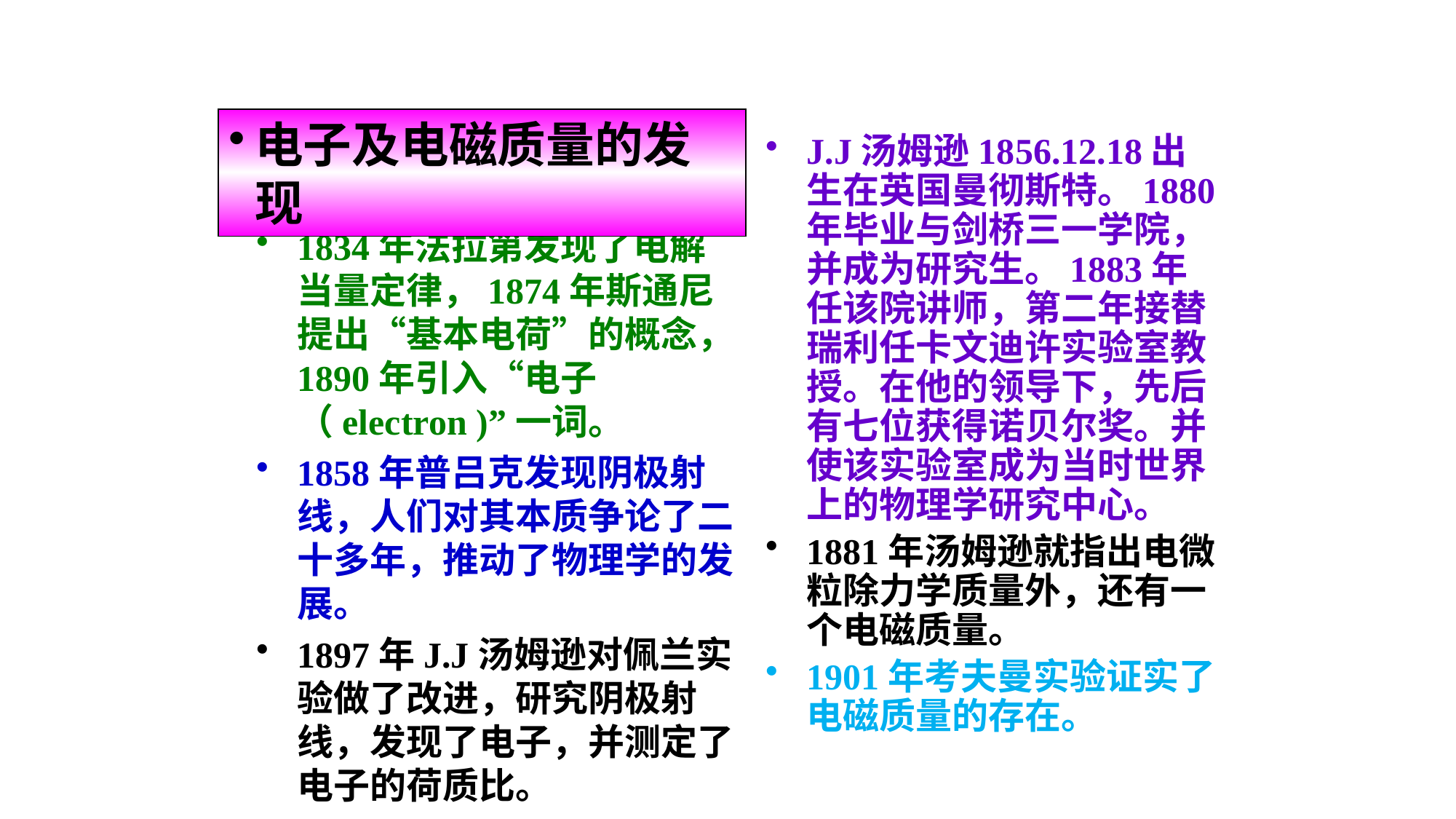

电子及电磁质量的发现
J.J汤姆逊1856.12.18出生在英国曼彻斯特。1880年毕业与剑桥三一学院，并成为研究生。1883年任该院讲师，第二年接替瑞利任卡文迪许实验室教授。在他的领导下，先后有七位获得诺贝尔奖。并使该实验室成为当时世界上的物理学研究中心。
1881年汤姆逊就指出电微粒除力学质量外，还有一个电磁质量。
1901年考夫曼实验证实了电磁质量的存在。

1834年法拉第发现了电解当量定律，1874年斯通尼提出“基本电荷”的概念，1890年引入“电子（electron )”一词。
1858年普吕克发现阴极射线，人们对其本质争论了二十多年，推动了物理学的发展。
1897年J.J汤姆逊对佩兰实验做了改进，研究阴极射线，发现了电子，并测定了电子的荷质比。